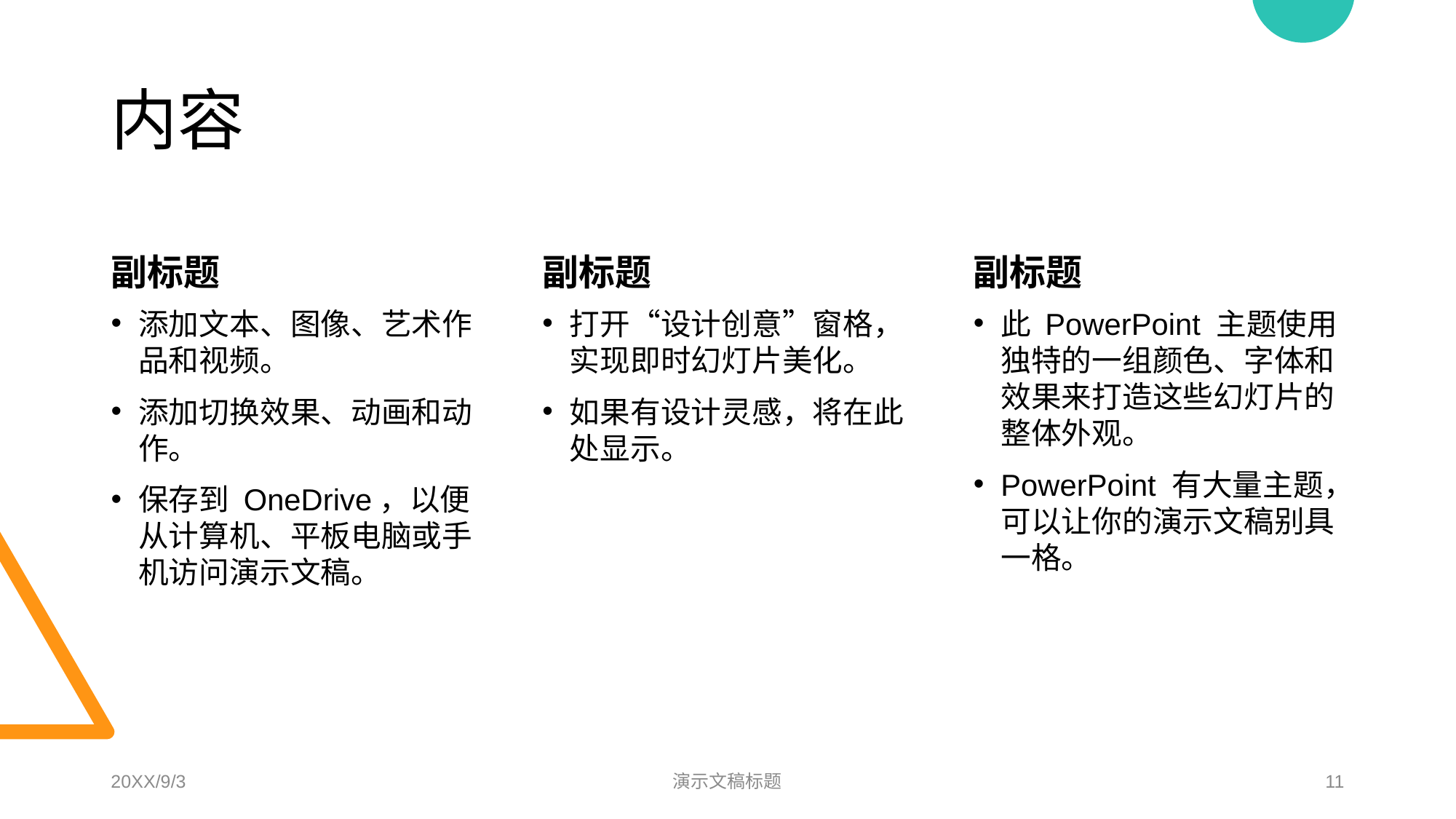

# 内容
副标题
副标题
副标题
添加文本、图像、艺术作品和视频。
添加切换效果、动画和动作。
保存到 OneDrive，以便从计算机、平板电脑或手机访问演示文稿。

打开“设计创意”窗格，实现即时幻灯片美化。
如果有设计灵感，将在此处显示。

此 PowerPoint 主题使用独特的一组颜色、字体和效果来打造这些幻灯片的整体外观。
PowerPoint 有大量主题，可以让你的演示文稿别具一格。

20XX/9/3
演示文稿标题
11